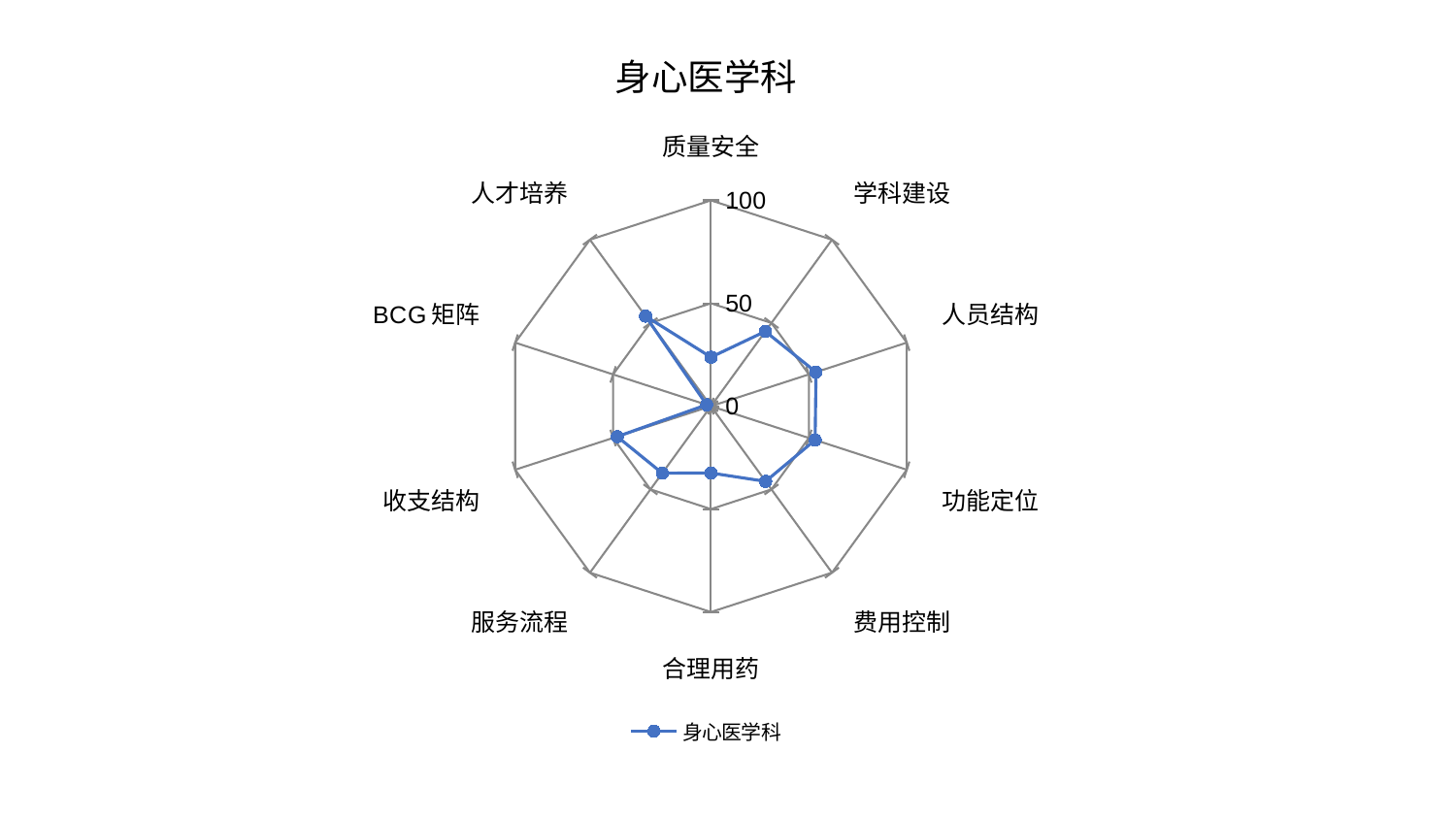

### Chart: 身心医学科

| Category | 身心医学科 |
|---|---|
| 质量安全 | 23.812486442445948 |
| 学科建设 | 44.92358015635023 |
| 人员结构 | 53.6499863822253 |
| 功能定位 | 53.20622034091733 |
| 费用控制 | 45.17629761421839 |
| 合理用药 | 32.47521915382866 |
| 服务流程 | 40.26100292011206 |
| 收支结构 | 47.87917690923511 |
| BCG矩阵 | 2.169099482561484 |
| 人才培养 | 54.0857261154427 |
96